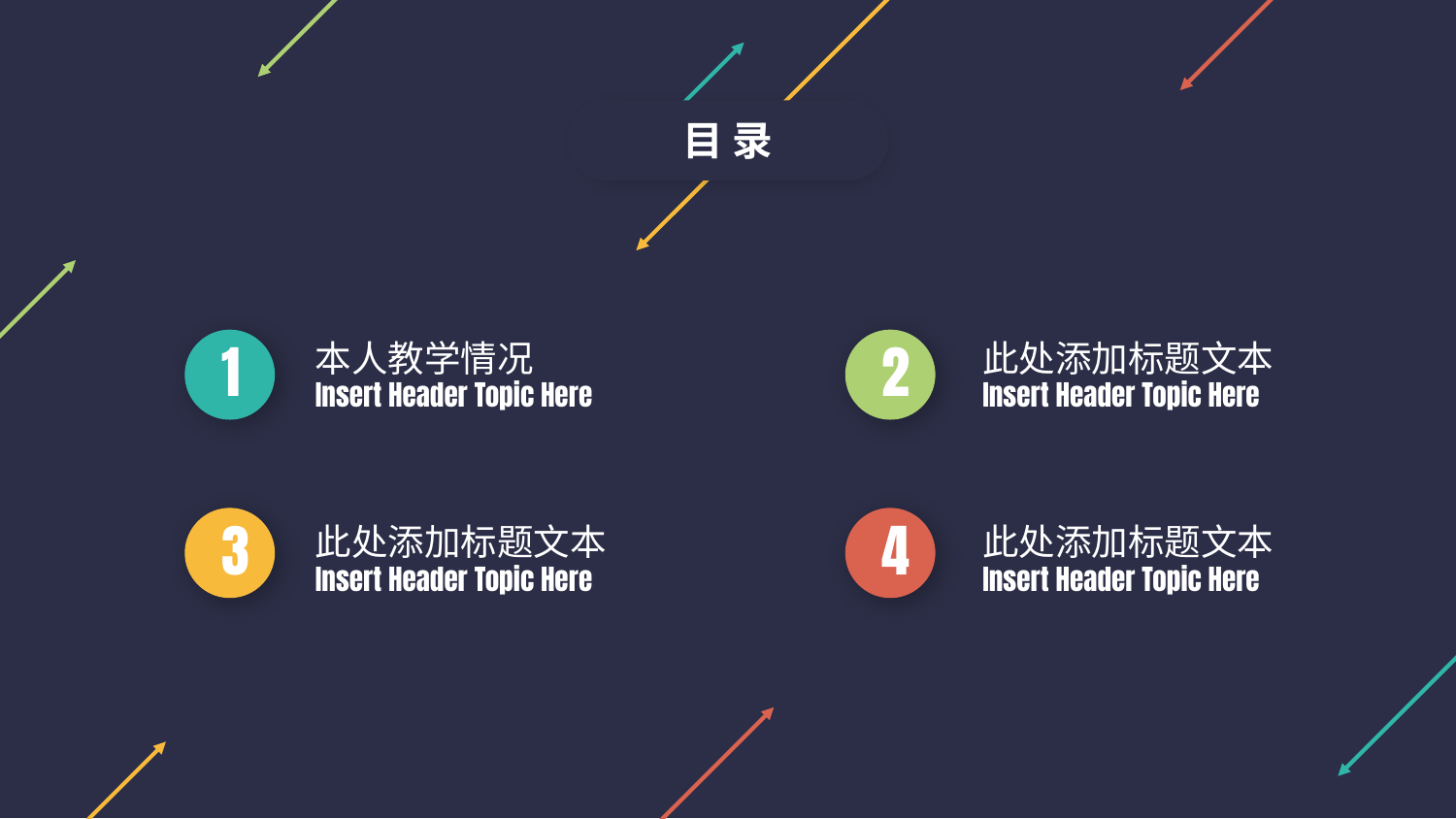

目 录

本人教学情况
Insert Header Topic Here
此处添加标题文本
Insert Header Topic Here
1
2

3
4
此处添加标题文本
Insert Header Topic Here
此处添加标题文本
Insert Header Topic Here